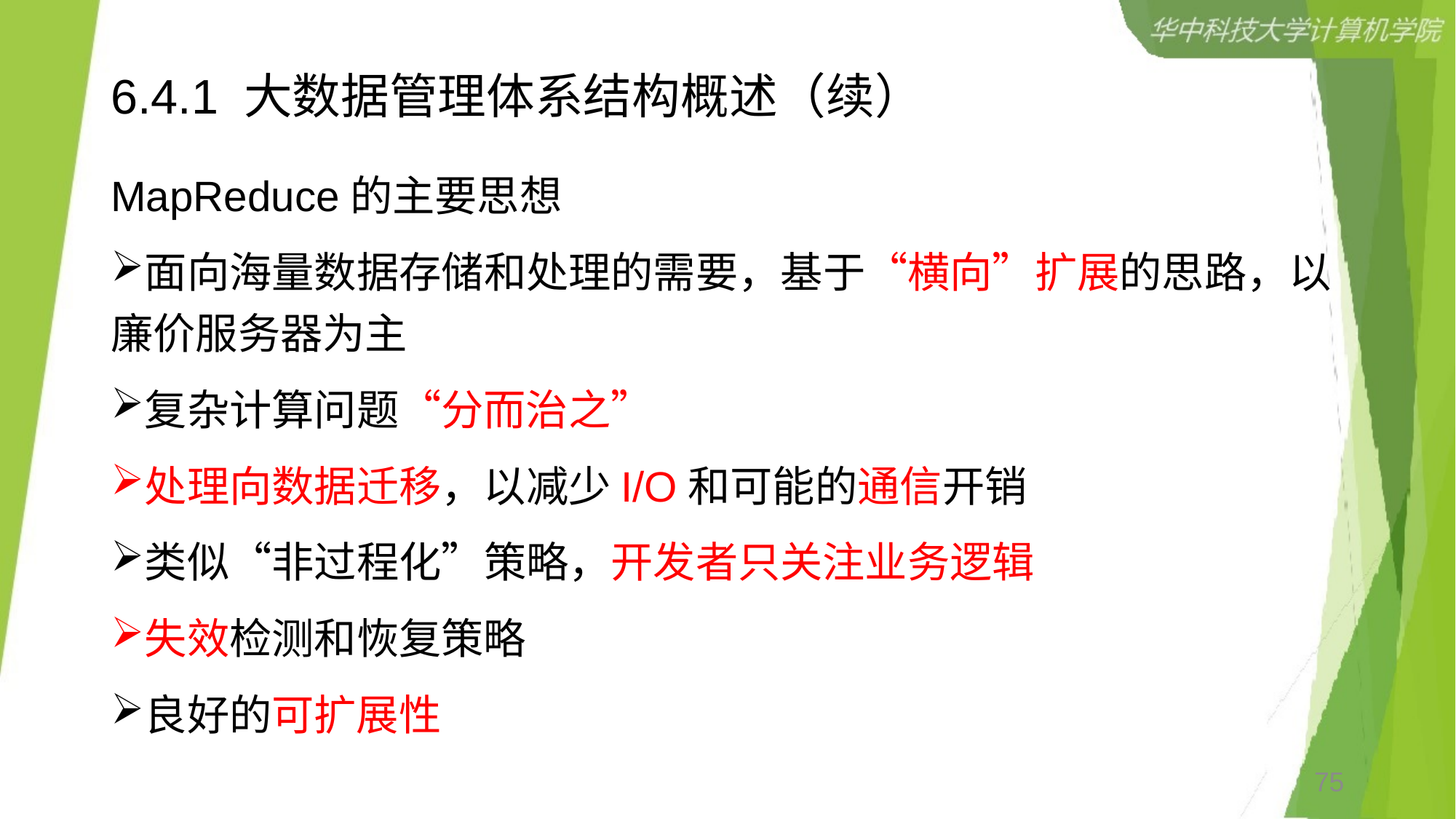

# 6.4.1 大数据管理体系结构概述（续）
MapReduce的主要思想
面向海量数据存储和处理的需要，基于“横向”扩展的思路，以廉价服务器为主
复杂计算问题“分而治之”
处理向数据迁移，以减少I/O和可能的通信开销
类似“非过程化”策略，开发者只关注业务逻辑
失效检测和恢复策略
良好的可扩展性
75